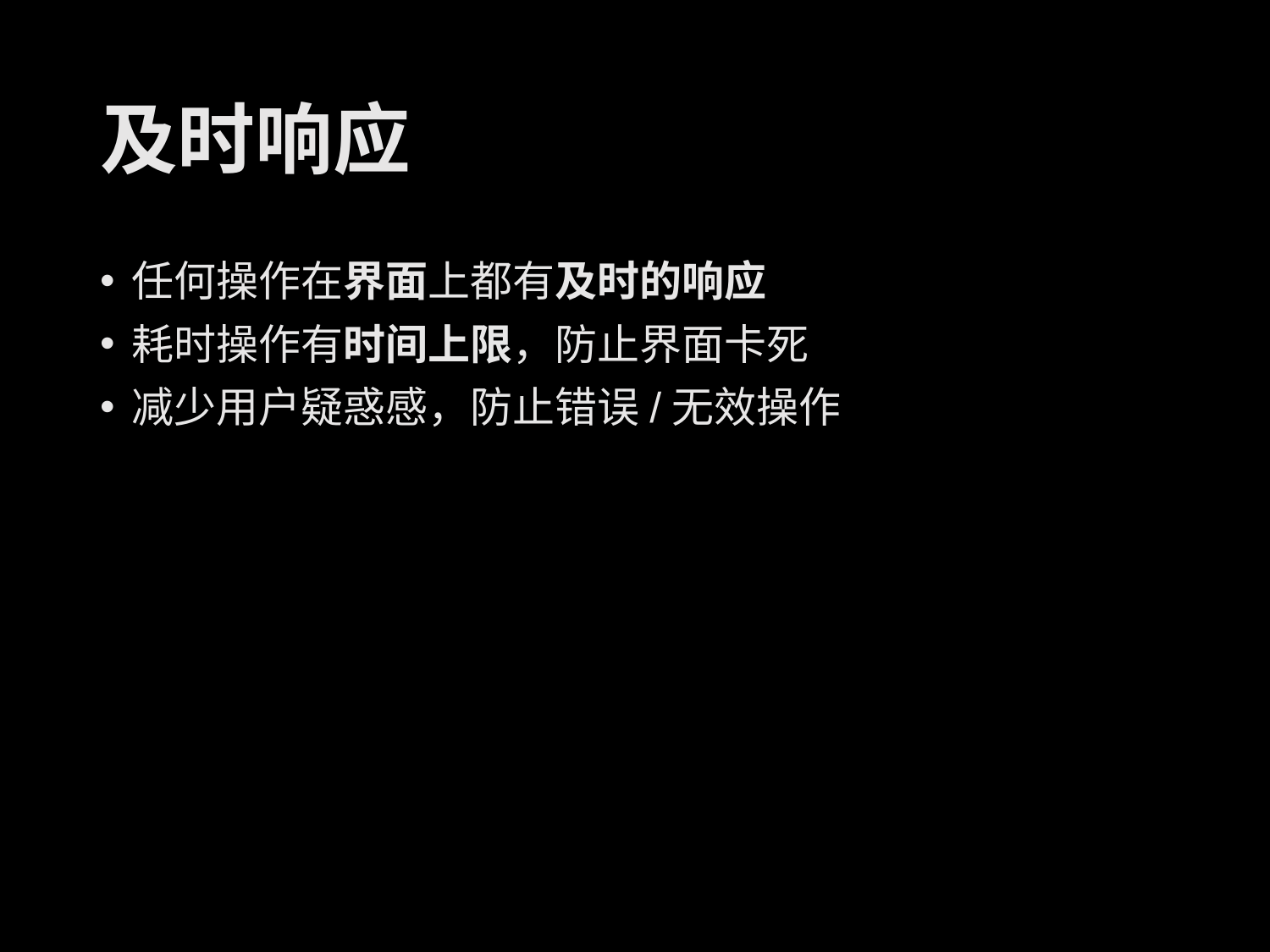

# 及时响应
任何操作在界面上都有及时的响应
耗时操作有时间上限，防止界面卡死
减少用户疑惑感，防止错误/无效操作